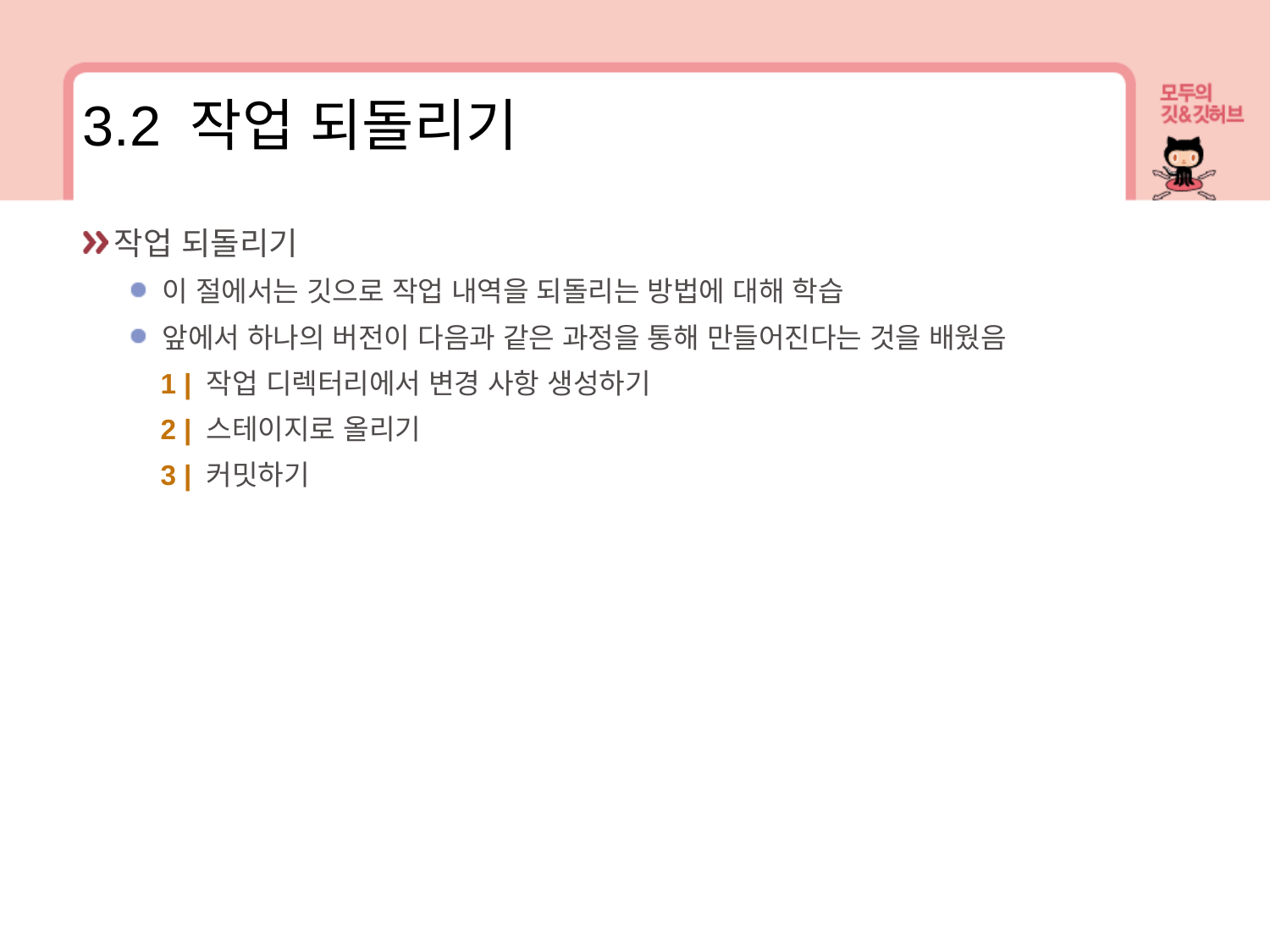

3.2 작업 되돌리기
작업 되돌리기
이 절에서는 깃으로 작업 내역을 되돌리는 방법에 대해 학습
앞에서 하나의 버전이 다음과 같은 과정을 통해 만들어진다는 것을 배웠음
    1 | 작업 디렉터리에서 변경 사항 생성하기
    2 | 스테이지로 올리기
    3 | 커밋하기